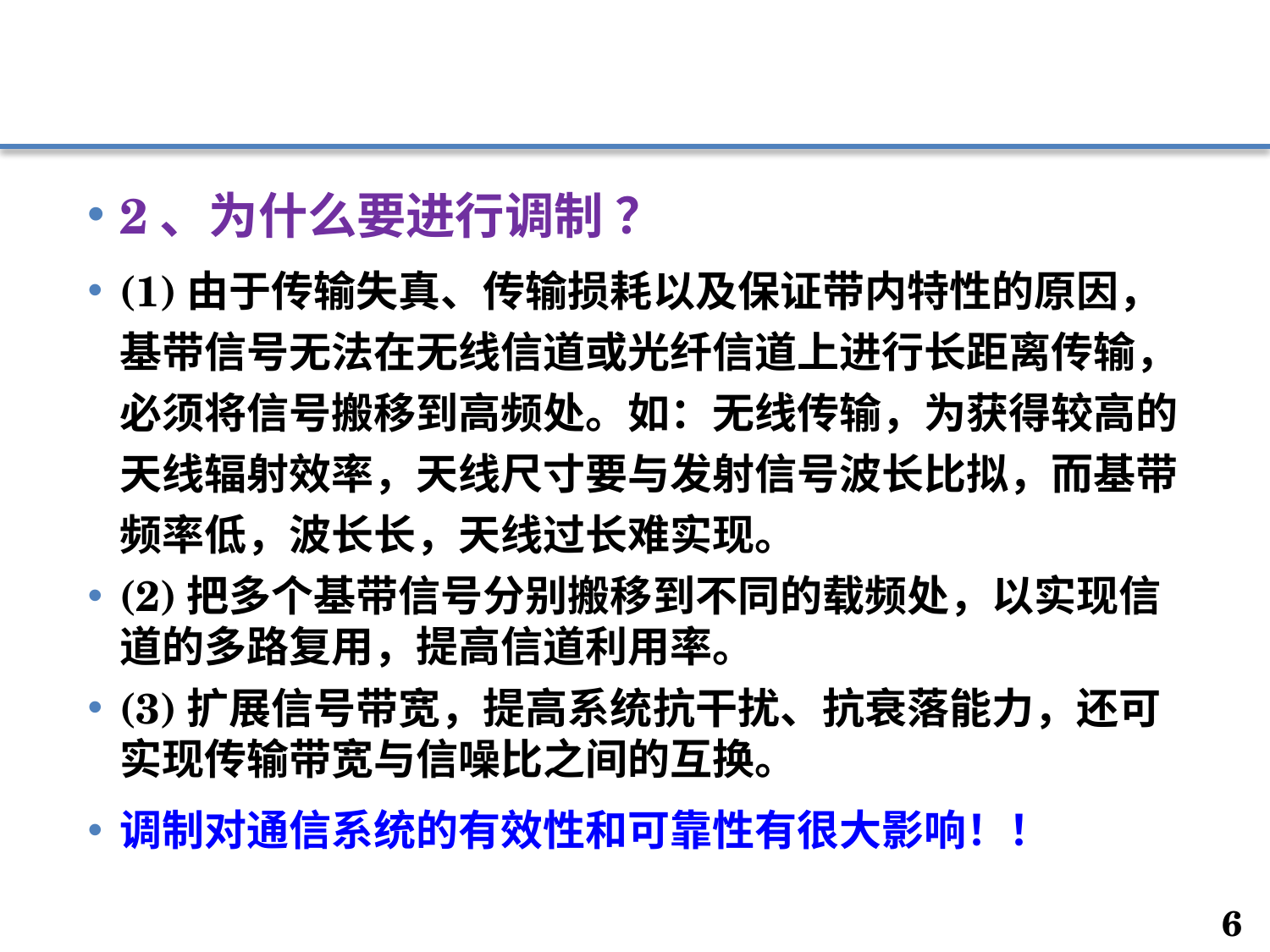

#
2、为什么要进行调制 ？
(1)由于传输失真、传输损耗以及保证带内特性的原因，基带信号无法在无线信道或光纤信道上进行长距离传输，必须将信号搬移到高频处。如：无线传输，为获得较高的天线辐射效率，天线尺寸要与发射信号波长比拟，而基带频率低，波长长，天线过长难实现。
(2)把多个基带信号分别搬移到不同的载频处，以实现信道的多路复用，提高信道利用率。
(3)扩展信号带宽，提高系统抗干扰、抗衰落能力，还可实现传输带宽与信噪比之间的互换。
调制对通信系统的有效性和可靠性有很大影响！！
6